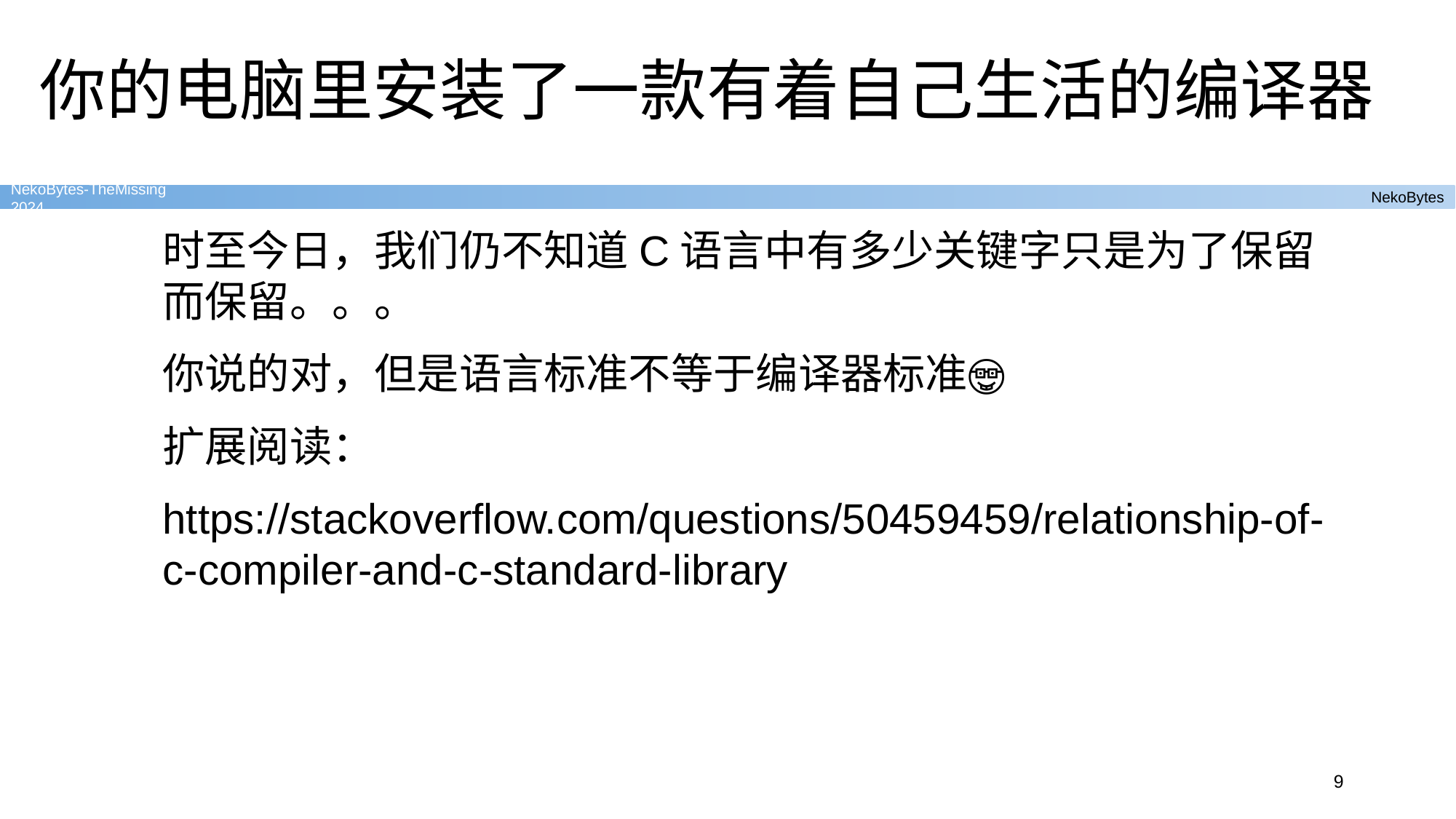

# 你的电脑里安装了一款有着自己生活的编译器
时至今日，我们仍不知道C语言中有多少关键字只是为了保留而保留。。。
你说的对，但是语言标准不等于编译器标准🤓
扩展阅读：
https://stackoverflow.com/questions/50459459/relationship-of-c-compiler-and-c-standard-library
9